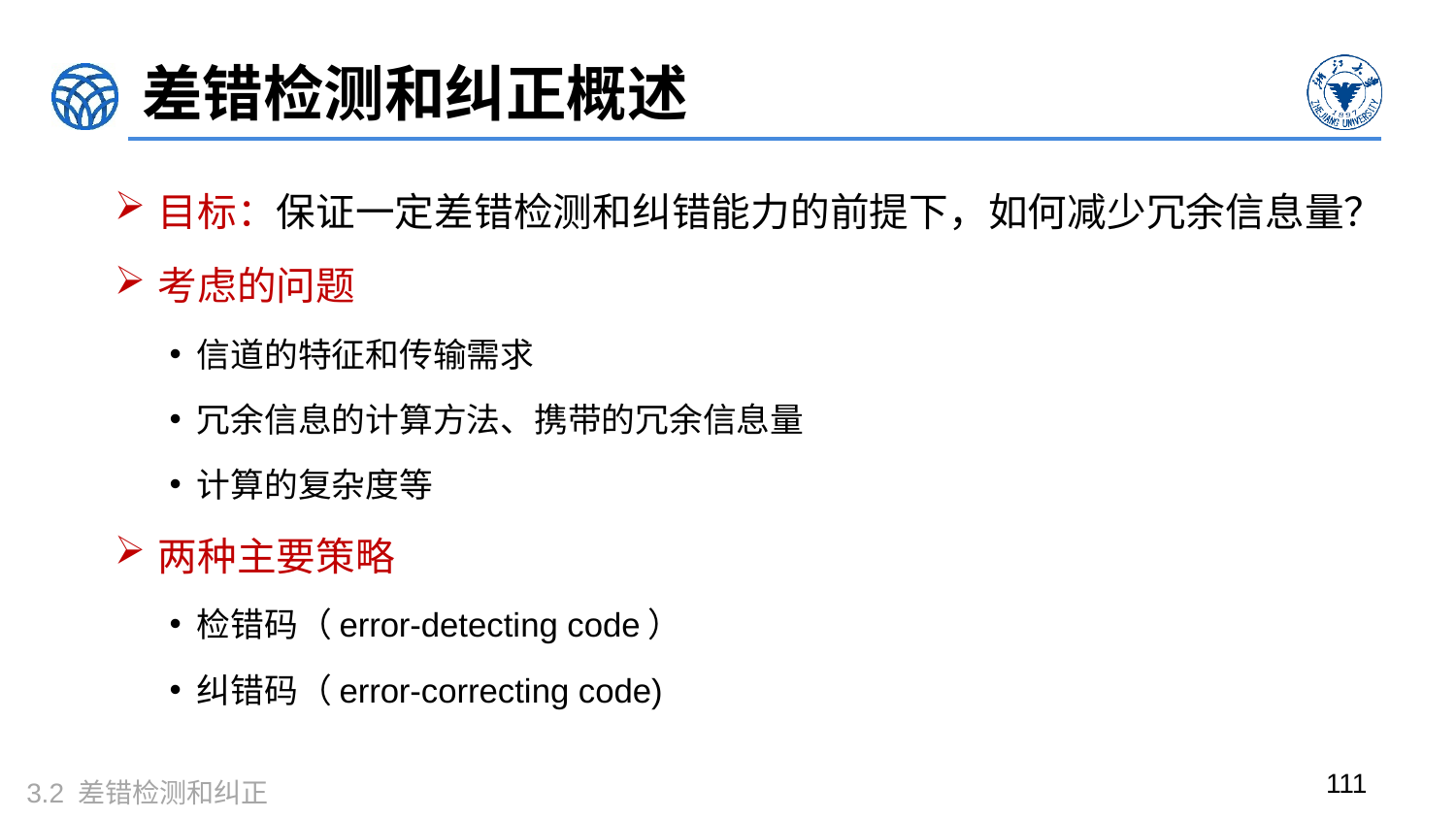

# 差错检测和纠正概述
目标：保证一定差错检测和纠错能力的前提下，如何减少冗余信息量？
考虑的问题
信道的特征和传输需求
冗余信息的计算方法、携带的冗余信息量
计算的复杂度等
两种主要策略
检错码（error-detecting code）
纠错码（error-correcting code)
111
3.2 差错检测和纠正